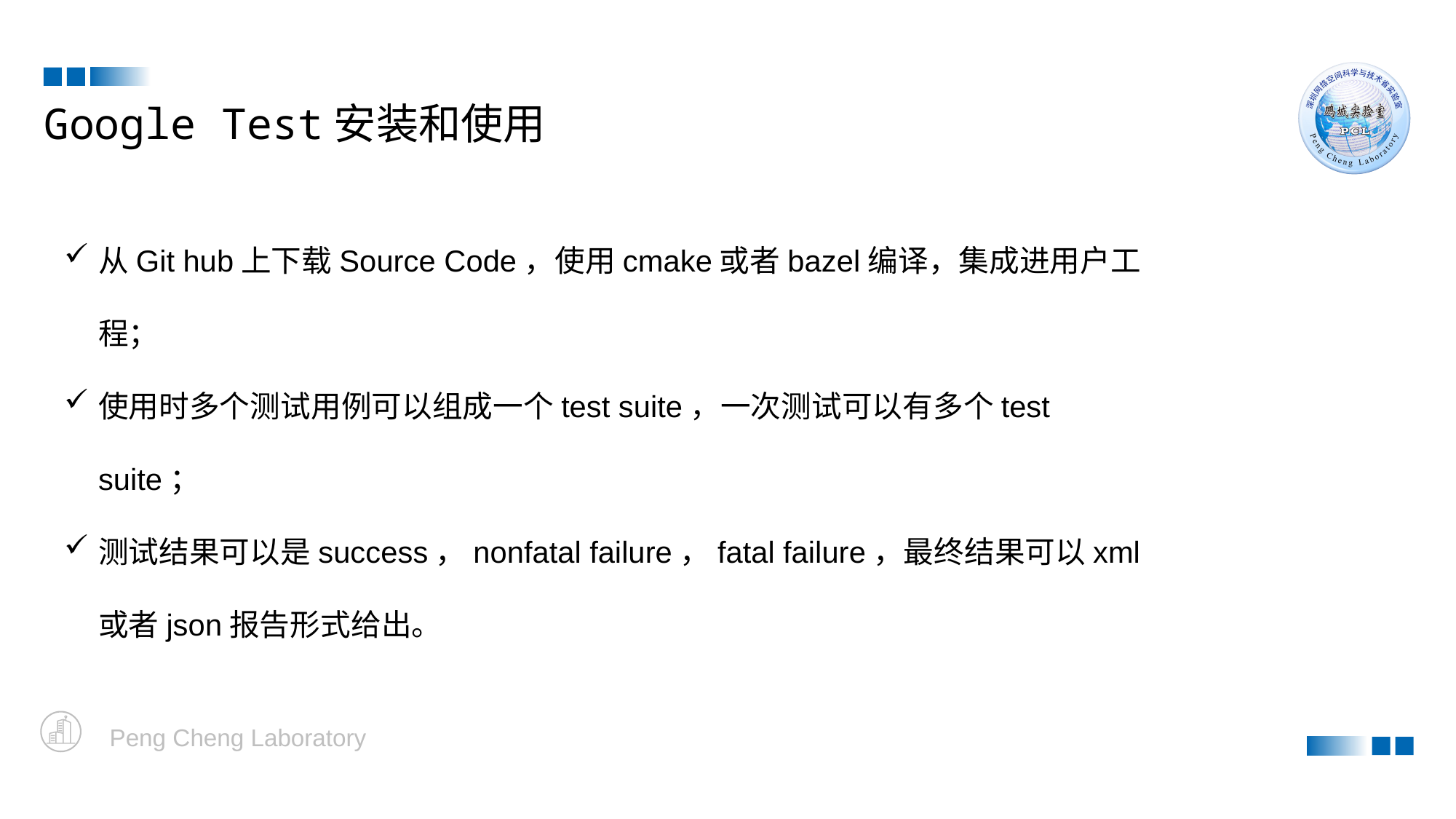

Google Test安装和使用
从Git hub上下载Source Code，使用cmake或者bazel编译，集成进用户工程；
使用时多个测试用例可以组成一个test suite，一次测试可以有多个test suite；
测试结果可以是success，nonfatal failure，fatal failure，最终结果可以xml或者json报告形式给出。